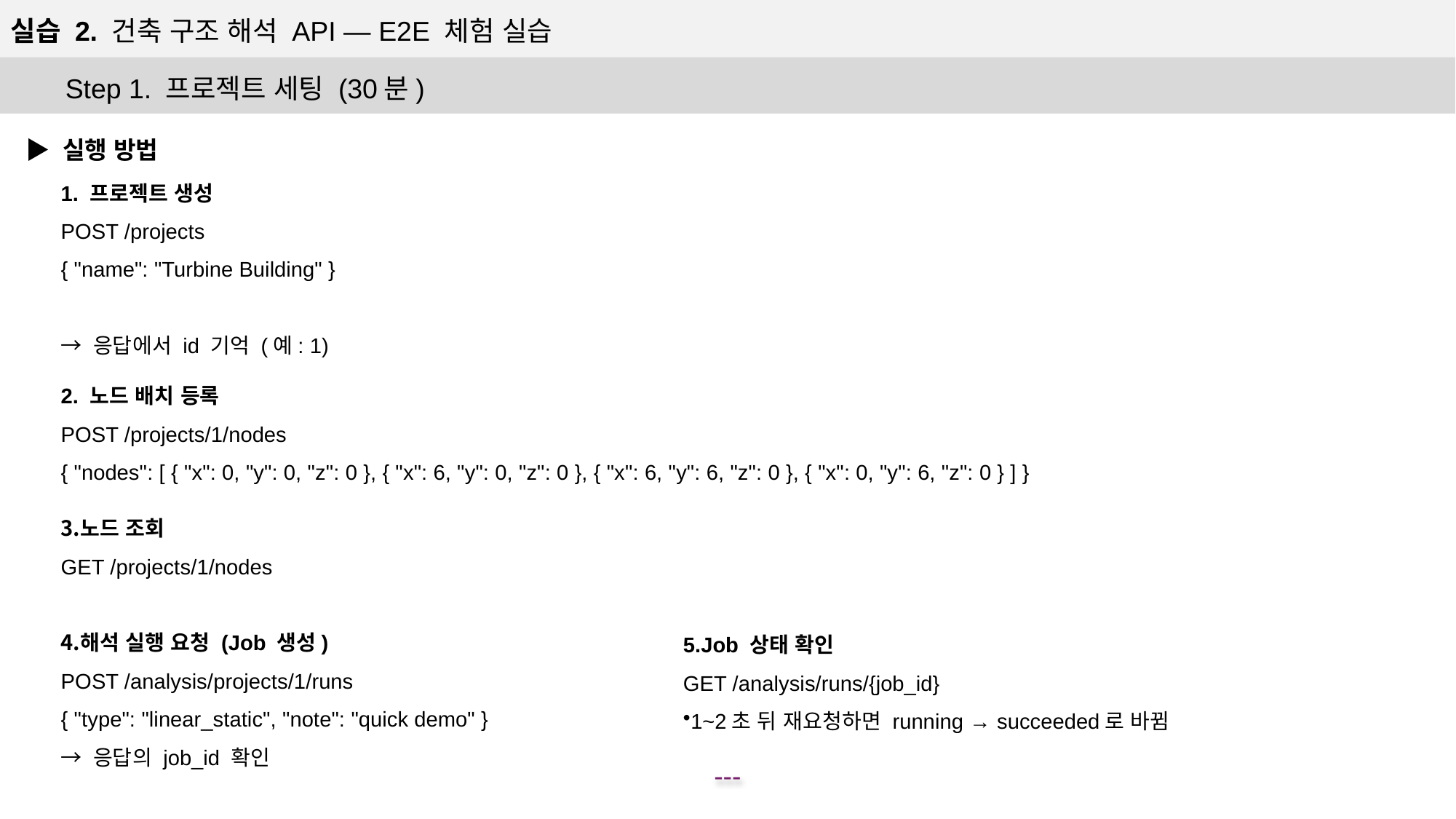

실습 2. 건축 구조 해석 API — E2E 체험 실습
Step 1. 프로젝트 세팅 (30분)
▶️ 실행 방법
1. 프로젝트 생성
POST /projects
{ "name": "Turbine Building" }

→ 응답에서 id 기억 (예: 1)
2. 노드 배치 등록
POST /projects/1/nodes
{ "nodes": [ { "x": 0, "y": 0, "z": 0 }, { "x": 6, "y": 0, "z": 0 }, { "x": 6, "y": 6, "z": 0 }, { "x": 0, "y": 6, "z": 0 } ] }
노드 조회
GET /projects/1/nodes

해석 실행 요청 (Job 생성)
POST /analysis/projects/1/runs
{ "type": "linear_static", "note": "quick demo" }
→ 응답의 job_id 확인
Job 상태 확인
GET /analysis/runs/{job_id}
1~2초 뒤 재요청하면 running → succeeded로 바뀜

---